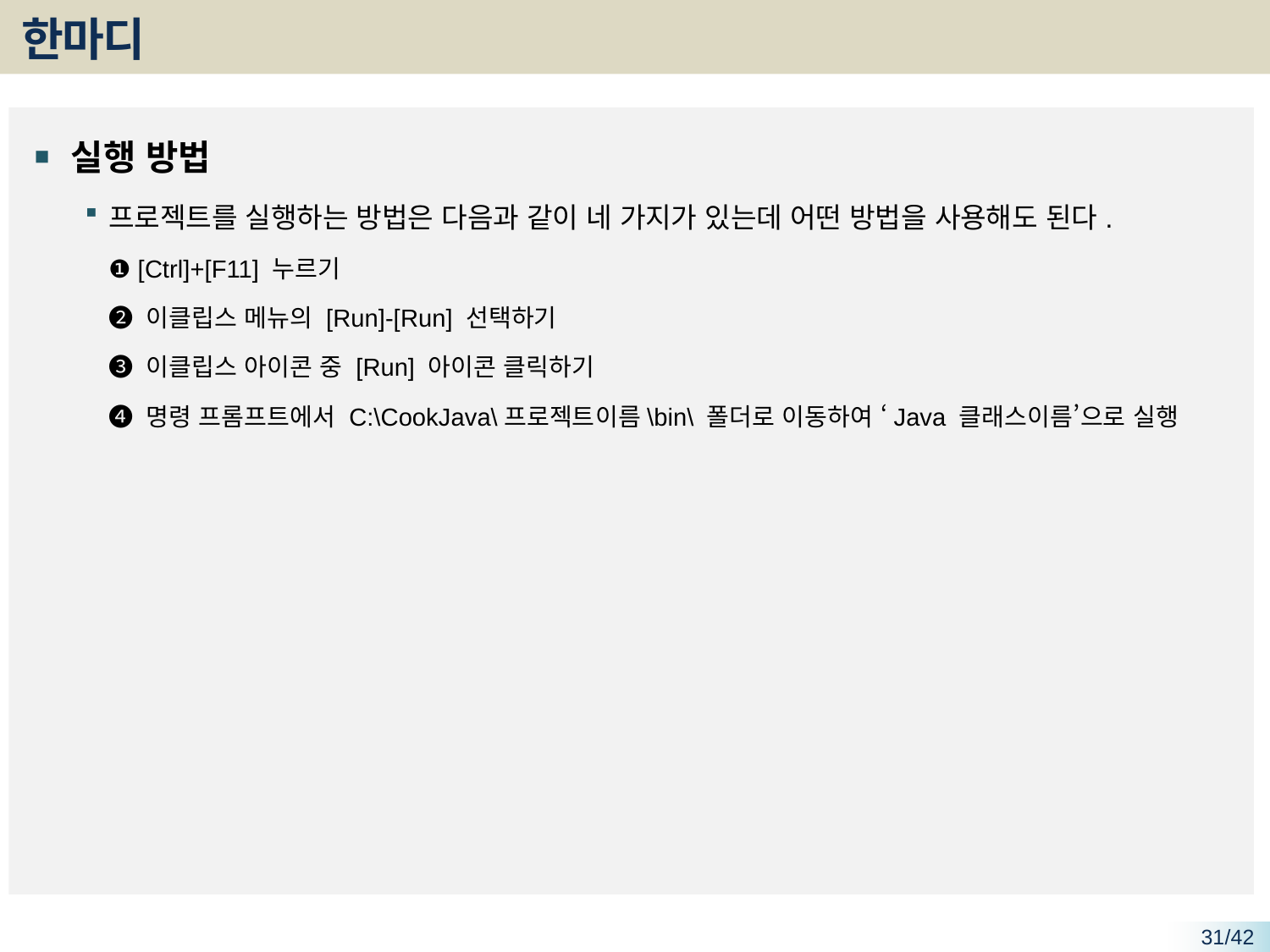

# 한마디
실행 방법
프로젝트를 실행하는 방법은 다음과 같이 네 가지가 있는데 어떤 방법을 사용해도 된다.
❶ [Ctrl]+[F11] 누르기
❷ 이클립스 메뉴의 [Run]-[Run] 선택하기
❸ 이클립스 아이콘 중 [Run] 아이콘 클릭하기
❹ 명령 프롬프트에서 C:\CookJava\프로젝트이름\bin\ 폴더로 이동하여 ‘Java 클래스이름’으로 실행